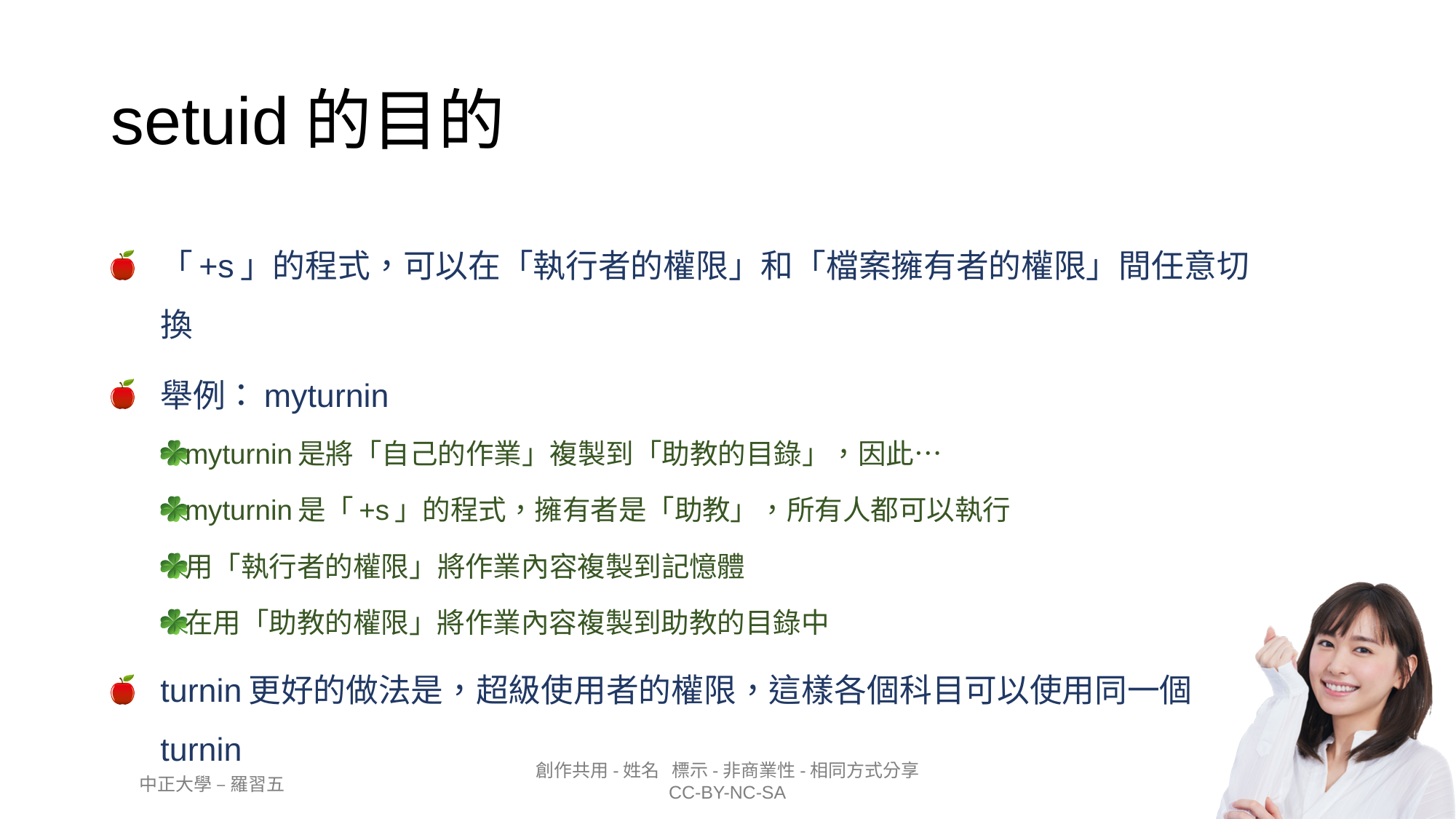

# setuid的目的
「+s」的程式，可以在「執行者的權限」和「檔案擁有者的權限」間任意切換
舉例：myturnin
myturnin是將「自己的作業」複製到「助教的目錄」，因此…
myturnin是「+s」的程式，擁有者是「助教」，所有人都可以執行
用「執行者的權限」將作業內容複製到記憶體
在用「助教的權限」將作業內容複製到助教的目錄中
turnin更好的做法是，超級使用者的權限，這樣各個科目可以使用同一個turnin